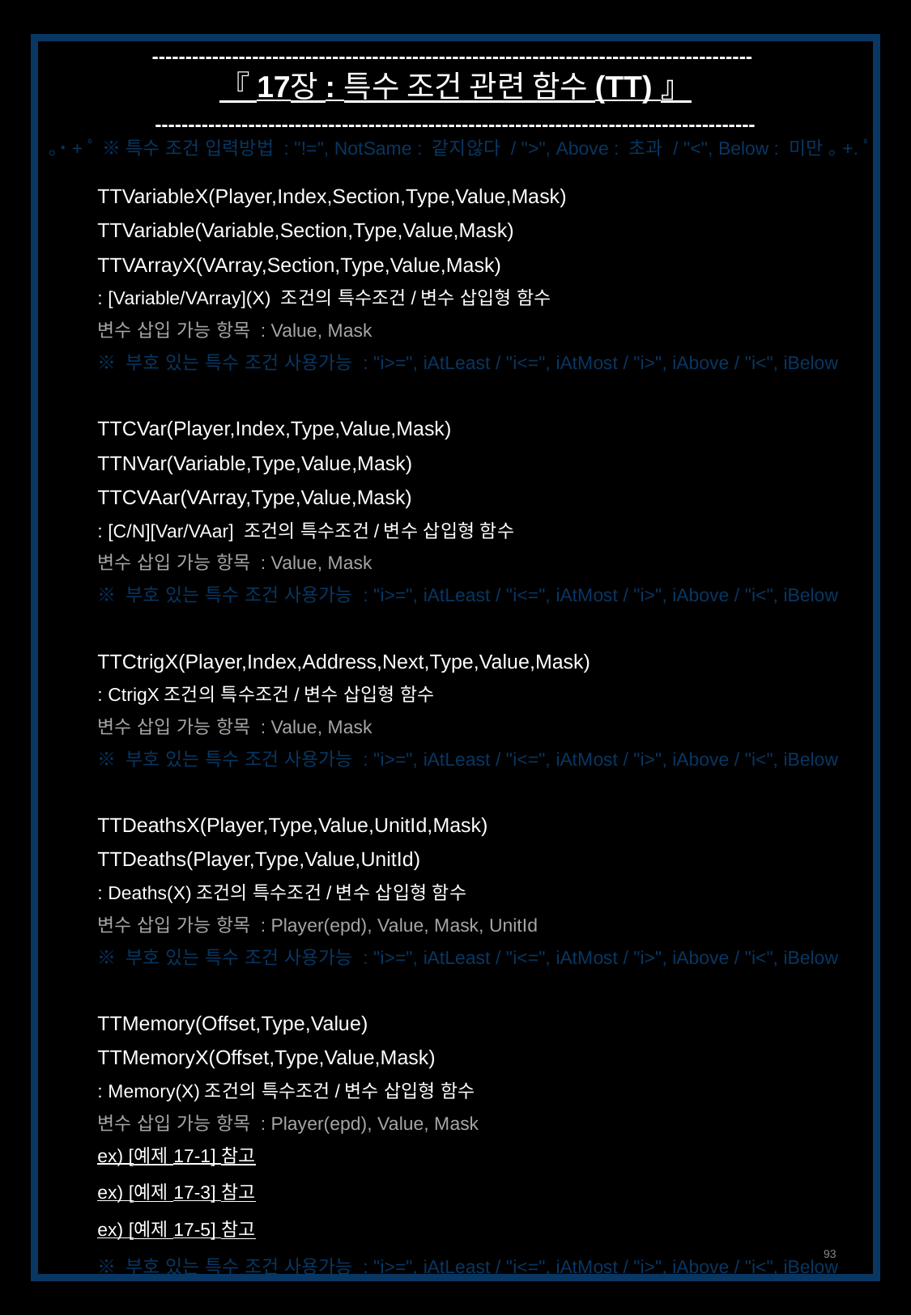

------------------------------------------------------------------------------------------
『 17장 : 특수 조건 관련 함수 (TT) 』
------------------------------------------------------------------------------------------

｡˙+ﾟ ※ 특수 조건 입력방법 : "!=", NotSame : 같지않다 / ">", Above : 초과 / "<", Below : 미만 ｡+.ﾟ
TTVariableX(Player,Index,Section,Type,Value,Mask)
TTVariable(Variable,Section,Type,Value,Mask)
TTVArrayX(VArray,Section,Type,Value,Mask)
: [Variable/VArray](X) 조건의 특수조건/변수 삽입형 함수
변수 삽입 가능 항목 : Value, Mask
※ 부호 있는 특수 조건 사용가능 : "i>=", iAtLeast / "i<=", iAtMost / "i>", iAbove / "i<", iBelow

TTCVar(Player,Index,Type,Value,Mask)
TTNVar(Variable,Type,Value,Mask)
TTCVAar(VArray,Type,Value,Mask)
: [C/N][Var/VAar] 조건의 특수조건/변수 삽입형 함수
변수 삽입 가능 항목 : Value, Mask
※ 부호 있는 특수 조건 사용가능 : "i>=", iAtLeast / "i<=", iAtMost / "i>", iAbove / "i<", iBelow

TTCtrigX(Player,Index,Address,Next,Type,Value,Mask)
: CtrigX조건의 특수조건/변수 삽입형 함수
변수 삽입 가능 항목 : Value, Mask
※ 부호 있는 특수 조건 사용가능 : "i>=", iAtLeast / "i<=", iAtMost / "i>", iAbove / "i<", iBelow

TTDeathsX(Player,Type,Value,UnitId,Mask)
TTDeaths(Player,Type,Value,UnitId)
: Deaths(X)조건의 특수조건/변수 삽입형 함수
변수 삽입 가능 항목 : Player(epd), Value, Mask, UnitId
※ 부호 있는 특수 조건 사용가능 : "i>=", iAtLeast / "i<=", iAtMost / "i>", iAbove / "i<", iBelow

TTMemory(Offset,Type,Value)
TTMemoryX(Offset,Type,Value,Mask)
: Memory(X)조건의 특수조건/변수 삽입형 함수
변수 삽입 가능 항목 : Player(epd), Value, Mask
ex) [예제 17-1] 참고
ex) [예제 17-3] 참고
ex) [예제 17-5] 참고
※ 부호 있는 특수 조건 사용가능 : "i>=", iAtLeast / "i<=", iAtMost / "i>", iAbove / "i<", iBelow
93